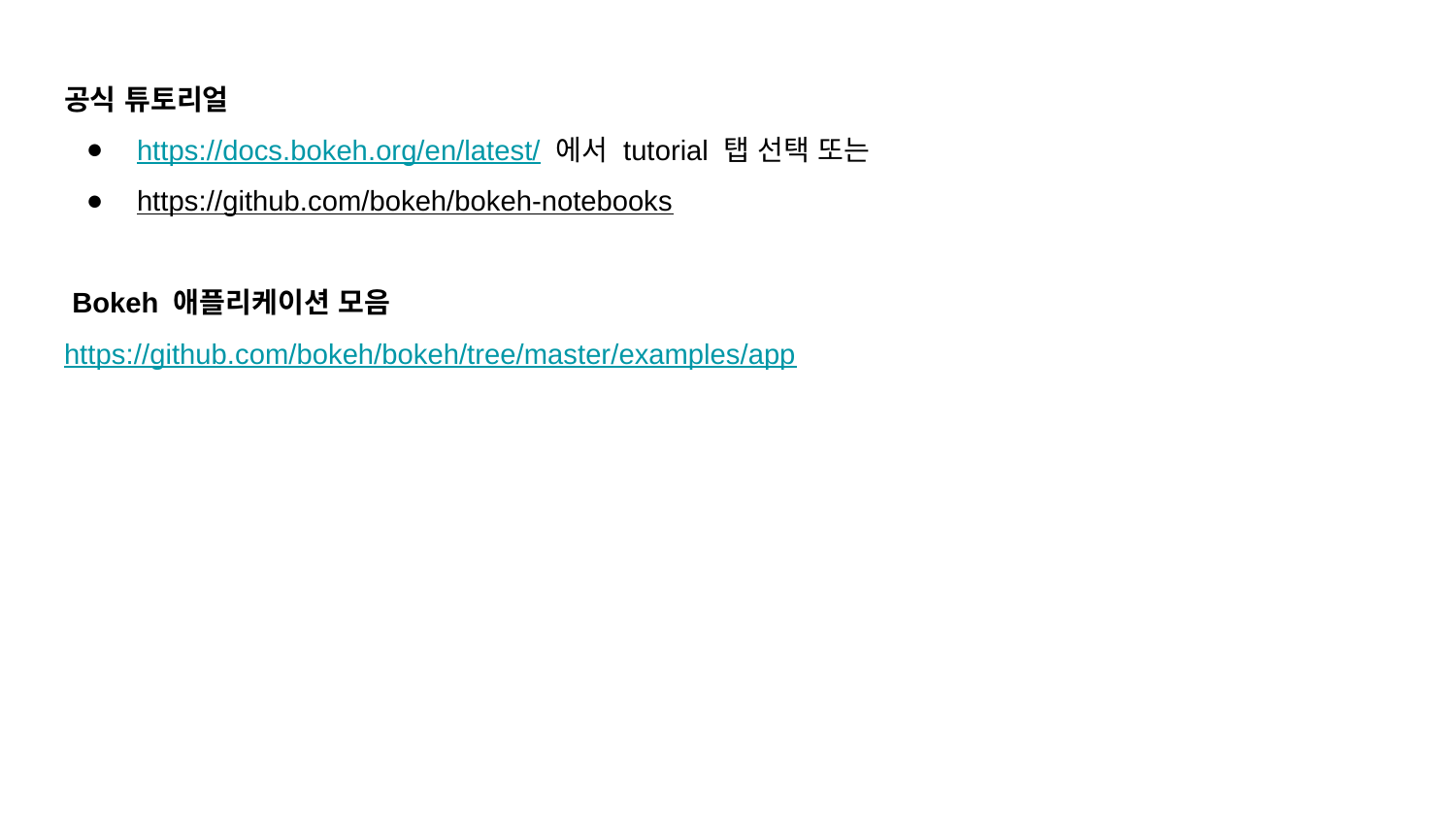

공식 튜토리얼
https://docs.bokeh.org/en/latest/ 에서 tutorial 탭 선택 또는
https://github.com/bokeh/bokeh-notebooks

 Bokeh 애플리케이션 모음
https://github.com/bokeh/bokeh/tree/master/examples/app